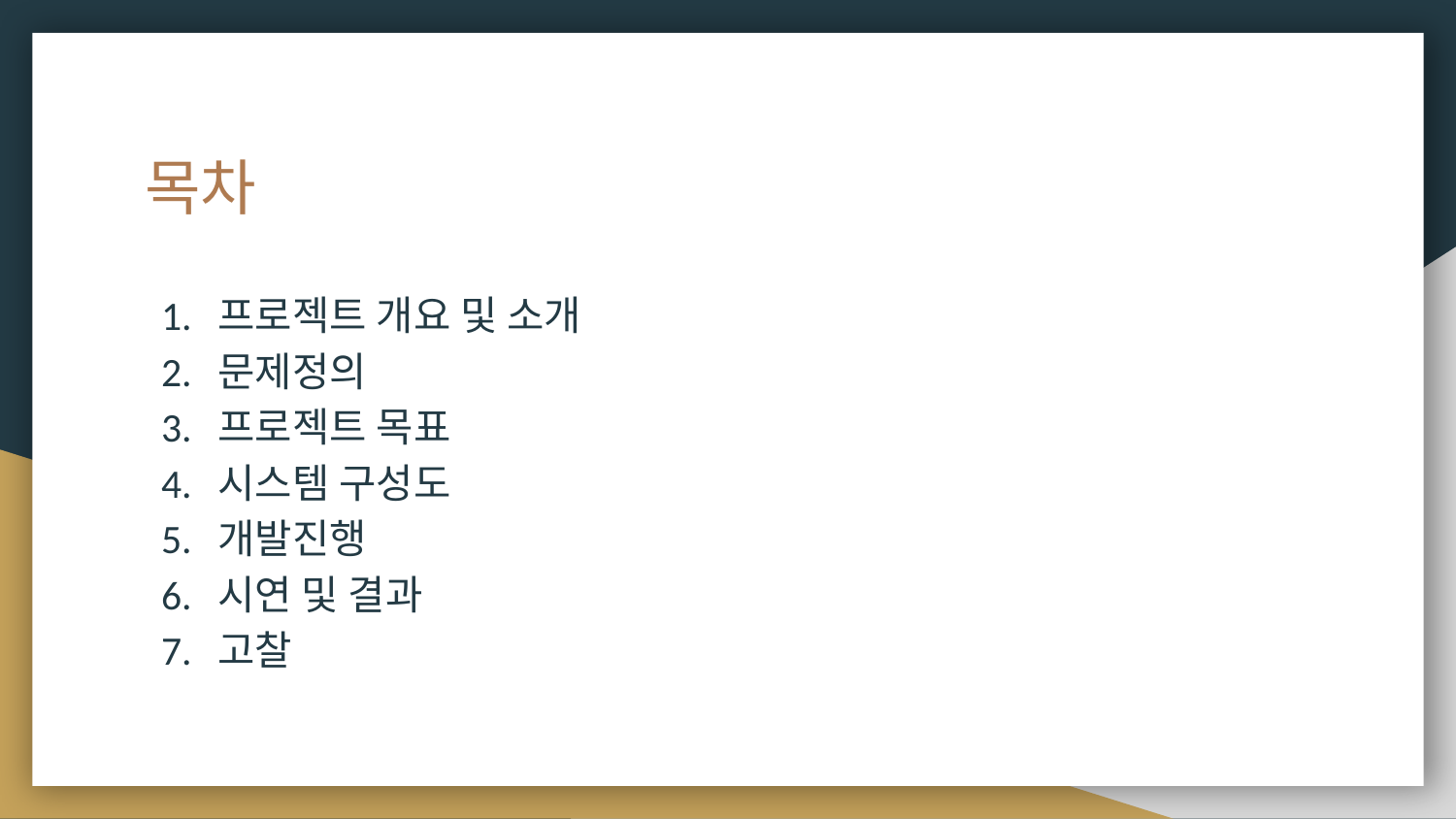

# 목차
프로젝트 개요 및 소개
문제정의
프로젝트 목표
시스템 구성도
개발진행
시연 및 결과
고찰